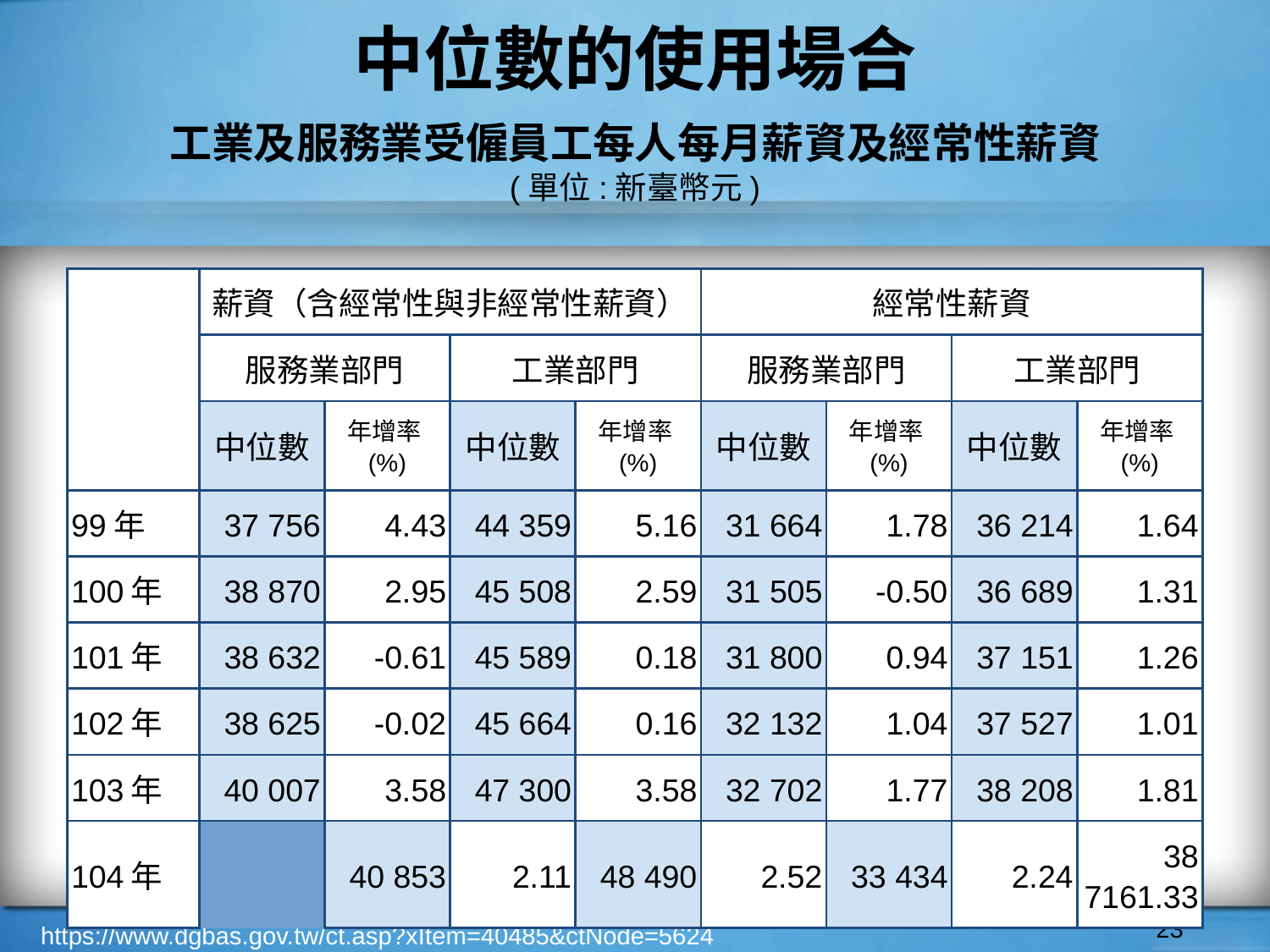

# 中位數的使用場合
工業及服務業受僱員工每人每月薪資及經常性薪資
(單位:新臺幣元)

|  |  | 薪資（含經常性與非經常性薪資） |  |  |  | 經常性薪資 |  |  |  |
| --- | --- | --- | --- | --- | --- | --- | --- | --- | --- |
|  |  | 服務業部門 |  | 工業部門 |  | 服務業部門 |  | 工業部門 |  |
|  |  | 中位數 | 年增率(%) | 中位數 | 年增率(%) | 中位數 | 年增率(%) | 中位數 | 年增率(%) |
| 99年 |  | 37 756 | 4.43 | 44 359 | 5.16 | 31 664 | 1.78 | 36 214 | 1.64 |
| 100年 |  | 38 870 | 2.95 | 45 508 | 2.59 | 31 505 | -0.50 | 36 689 | 1.31 |
| 101年 |  | 38 632 | -0.61 | 45 589 | 0.18 | 31 800 | 0.94 | 37 151 | 1.26 |
| 102年 |  | 38 625 | -0.02 | 45 664 | 0.16 | 32 132 | 1.04 | 37 527 | 1.01 |
| 103年 |  | 40 007 | 3.58 | 47 300 | 3.58 | 32 702 | 1.77 | 38 208 | 1.81 |
| 104年 |  | 40 853 | 2.11 | 48 490 | 2.52 | 33 434 | 2.24 | 38 716 | 1.33 |
23
https://www.dgbas.gov.tw/ct.asp?xItem=40485&ctNode=5624